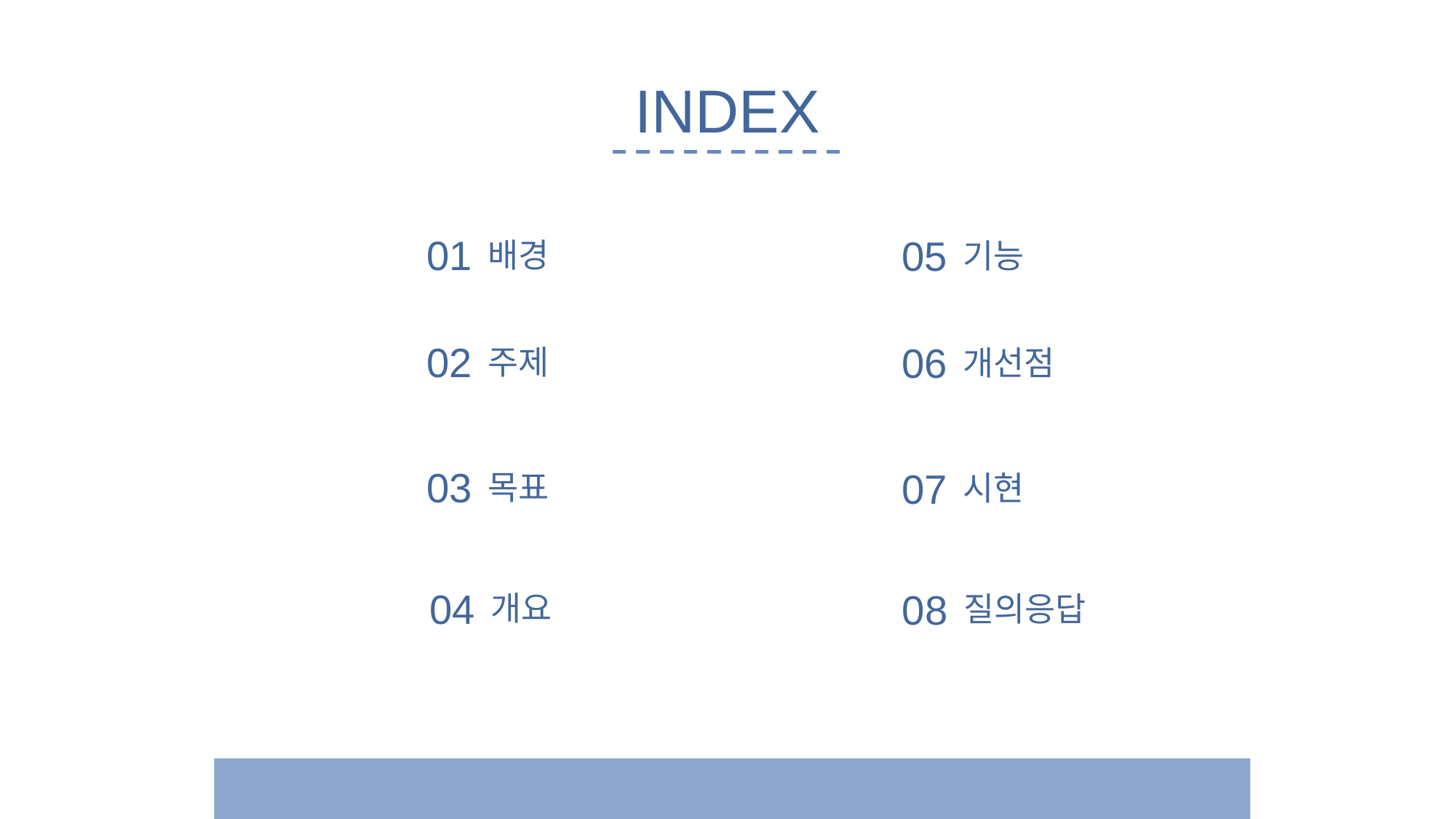

INDEX
01
05
배경
기능
02
06
주제
개선점
03
07
목표
시현
04
08
개요
질의응답